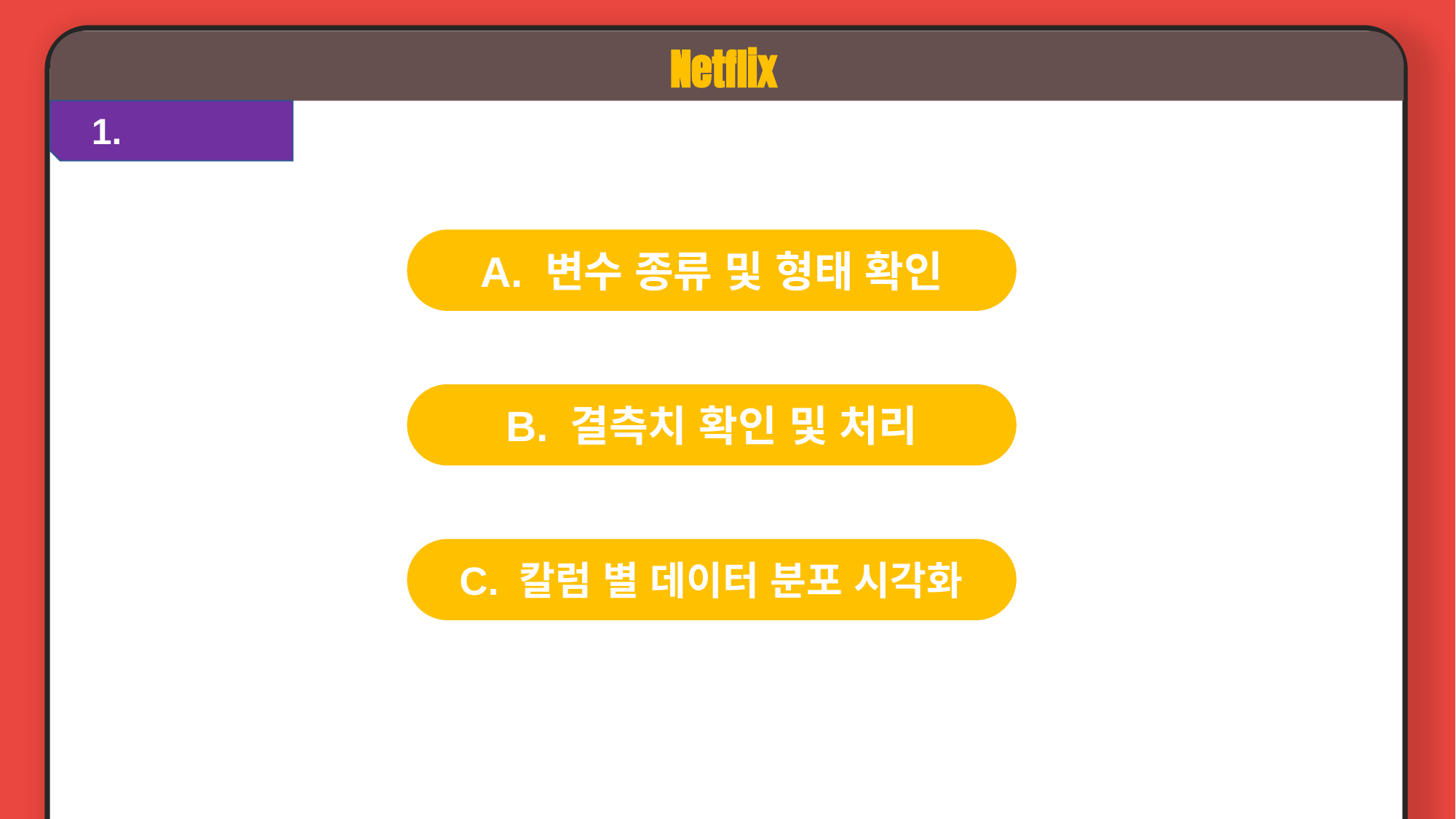

Netflix

1.
A. 변수 종류 및 형태 확인
B. 결측치 확인 및 처리
C. 칼럼 별 데이터 분포 시각화